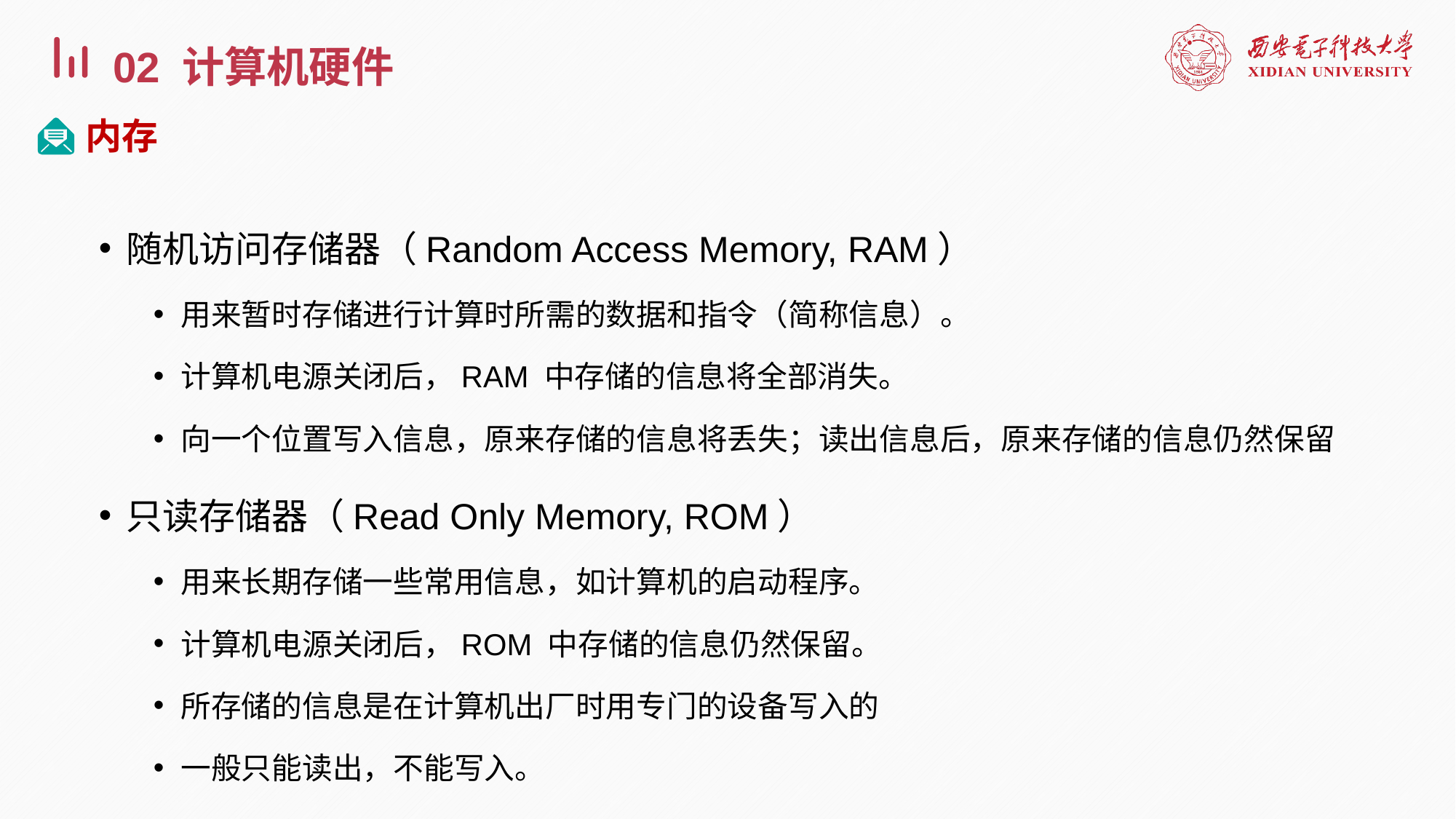

02 计算机硬件
内存

随机访问存储器（Random Access Memory, RAM）
用来暂时存储进行计算时所需的数据和指令（简称信息）。
计算机电源关闭后，RAM 中存储的信息将全部消失。
向一个位置写入信息，原来存储的信息将丢失；读出信息后，原来存储的信息仍然保留
只读存储器（Read Only Memory, ROM）
用来长期存储一些常用信息，如计算机的启动程序。
计算机电源关闭后，ROM 中存储的信息仍然保留。
所存储的信息是在计算机出厂时用专门的设备写入的
一般只能读出，不能写入。